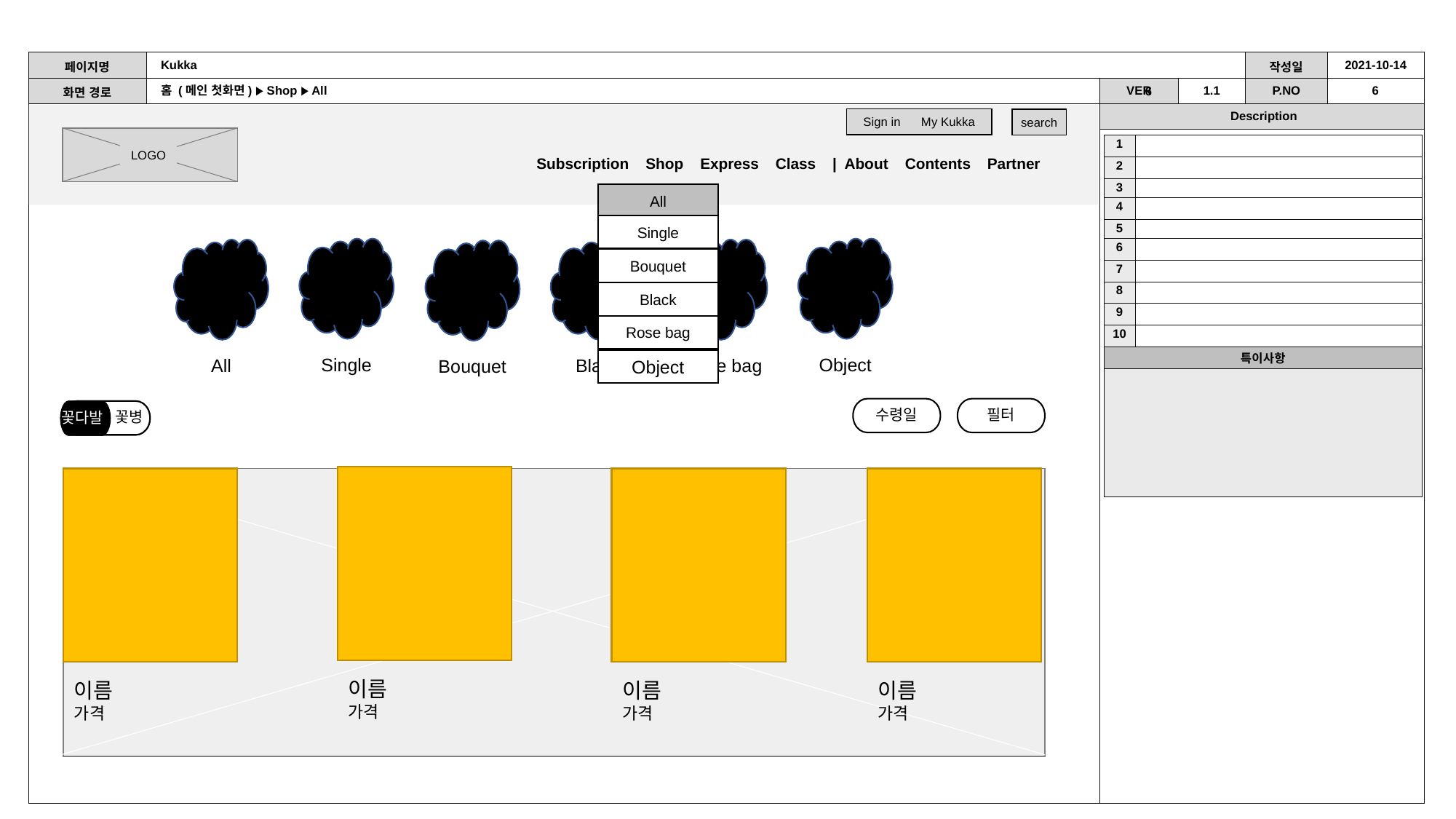

Kukka
홈 (메인 첫화면) ▶ Shop ▶ All

Sign in      My Kukka
search

LOGO
| 1 |  |
| --- | --- |
| 2 |  |
| 3 |  |
| 4 |  |
| 5 |  |
| 6 |  |
| 7 |  |
| 8 |  |
| 9 |  |
| 10 |  |
| 특이사항 |  |
|  |  |
Subscription    Shop    Express    Class    |  About    Contents    Partner

All
Single

Bouquet
Black
Rose bag
Single
Object
All
Black
Rose bag
Bouquet
Object

수령일
필터

꽃병
꽃다발
꽃다발
꽃병

이름
가격
이름
가격
이름
가격
이름
가격